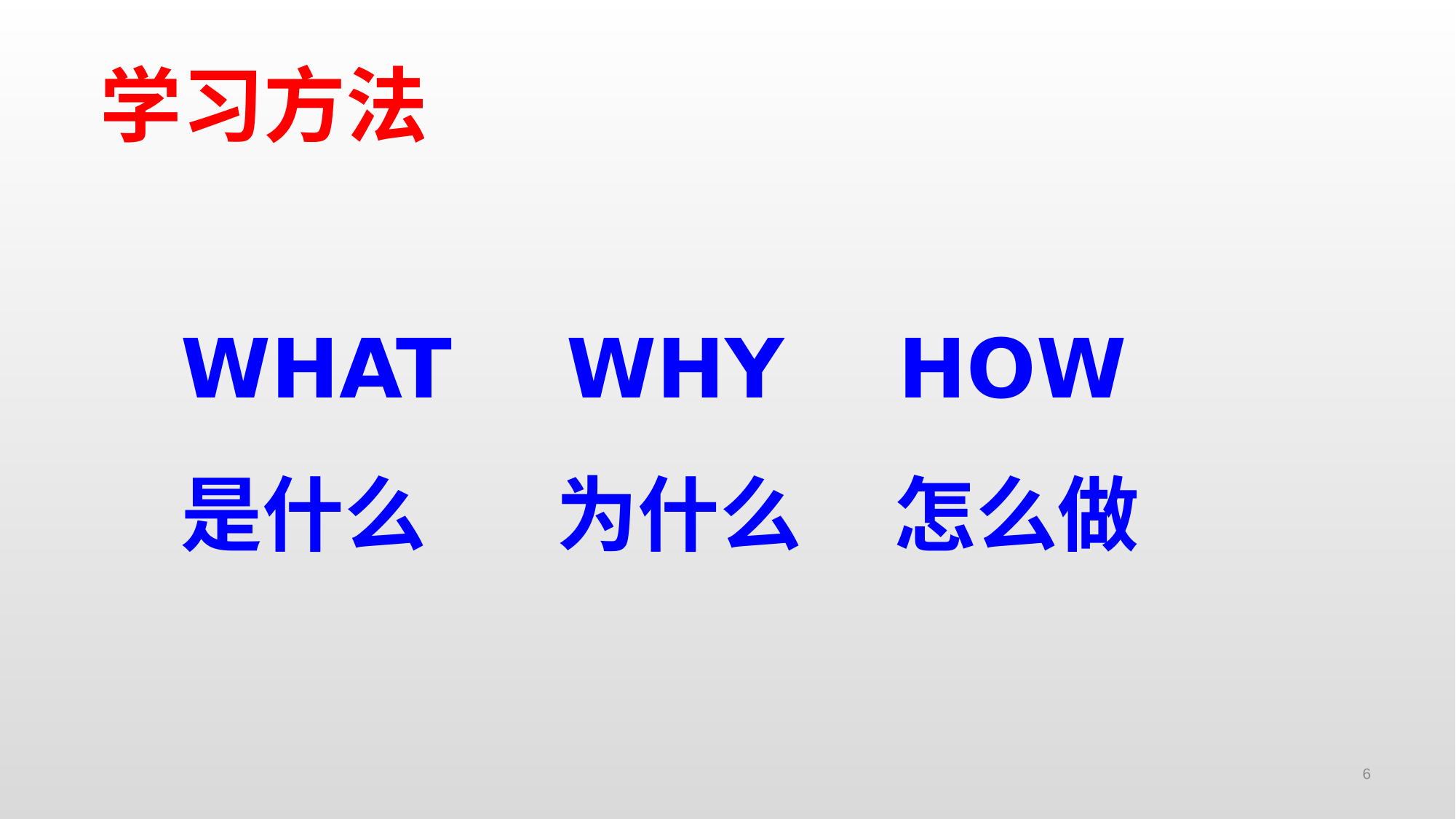

学习方法
WHAT    WHY    HOW
是什么       为什么     怎么做
6